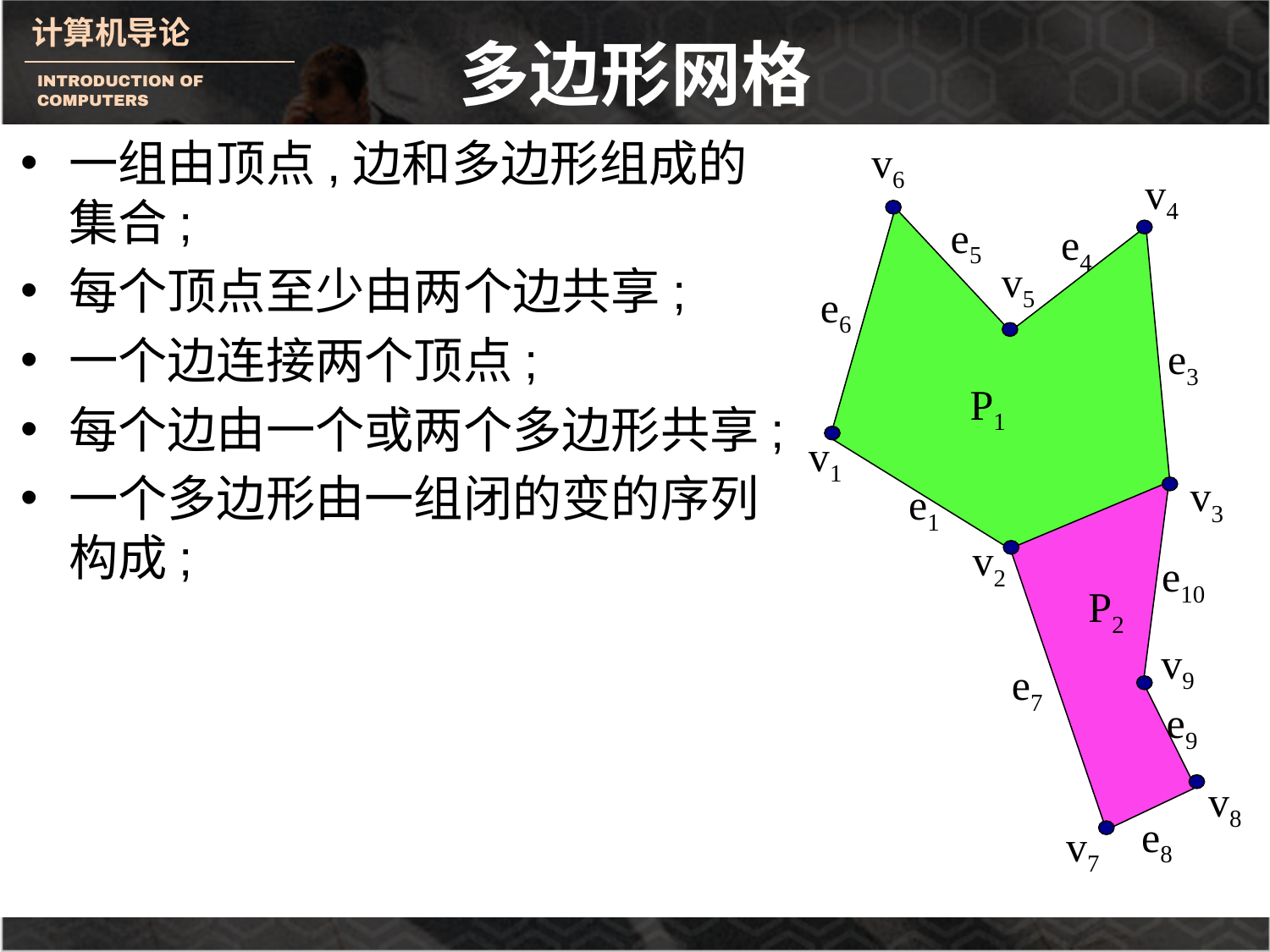

# 多边形网格
一组由顶点,边和多边形组成的集合;
每个顶点至少由两个边共享;
一个边连接两个顶点;
每个边由一个或两个多边形共享;
一个多边形由一组闭的变的序列构成;

v6
v4

e5

e4

v5
e6

e3
v1

v3
e1

v2
e2

e10
v9
e7

e9
v8

e8
v7

P1
P2